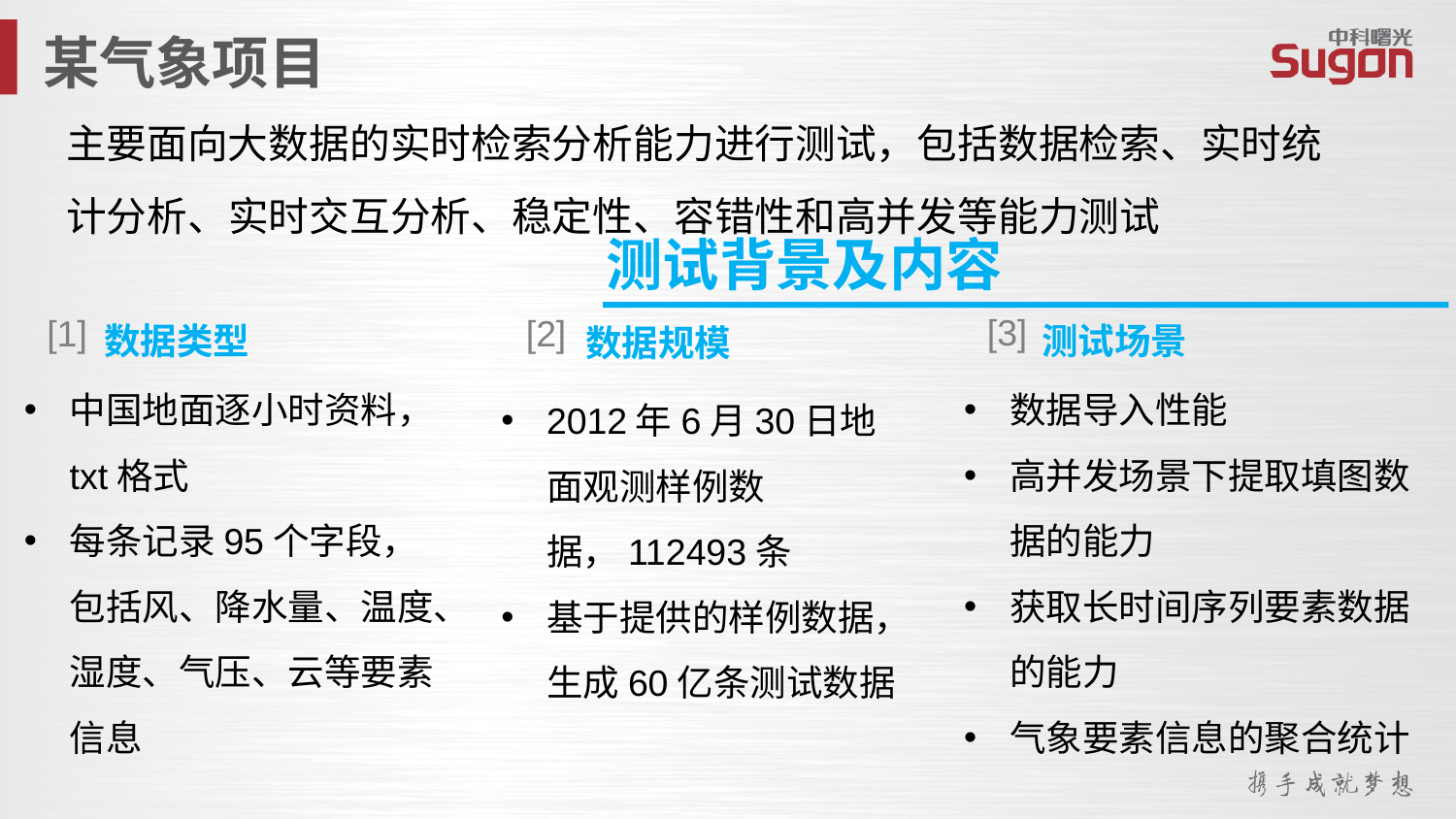

某气象项目
主要面向大数据的实时检索分析能力进行测试，包括数据检索、实时统计分析、实时交互分析、稳定性、容错性和高并发等能力测试

测试背景及内容

[3]
数据导入性能
高并发场景下提取填图数据的能力
获取长时间序列要素数据的能力
气象要素信息的聚合统计
[1]
中国地面逐小时资料，txt格式
每条记录95个字段，包括风、降水量、温度、湿度、气压、云等要素信息
[2]
2012年6月30日地面观测样例数据，112493条
基于提供的样例数据，生成60亿条测试数据
 测试场景
 数据类型
 数据规模